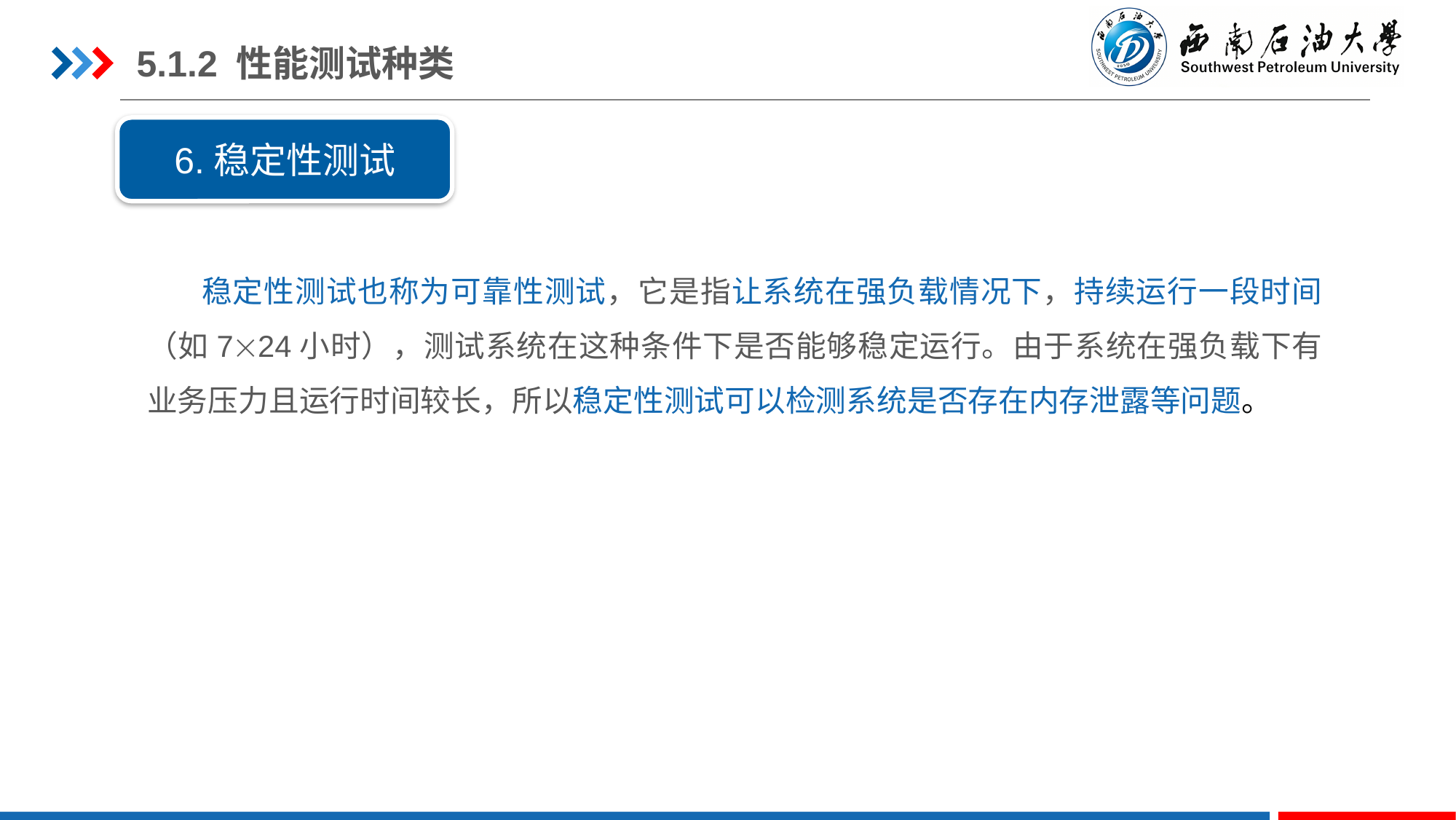

5.1.2 性能测试种类
6.稳定性测试
稳定性测试也称为可靠性测试，它是指让系统在强负载情况下，持续运行一段时间（如7×24小时），测试系统在这种条件下是否能够稳定运行。由于系统在强负载下有业务压力且运行时间较长，所以稳定性测试可以检测系统是否存在内存泄露等问题。